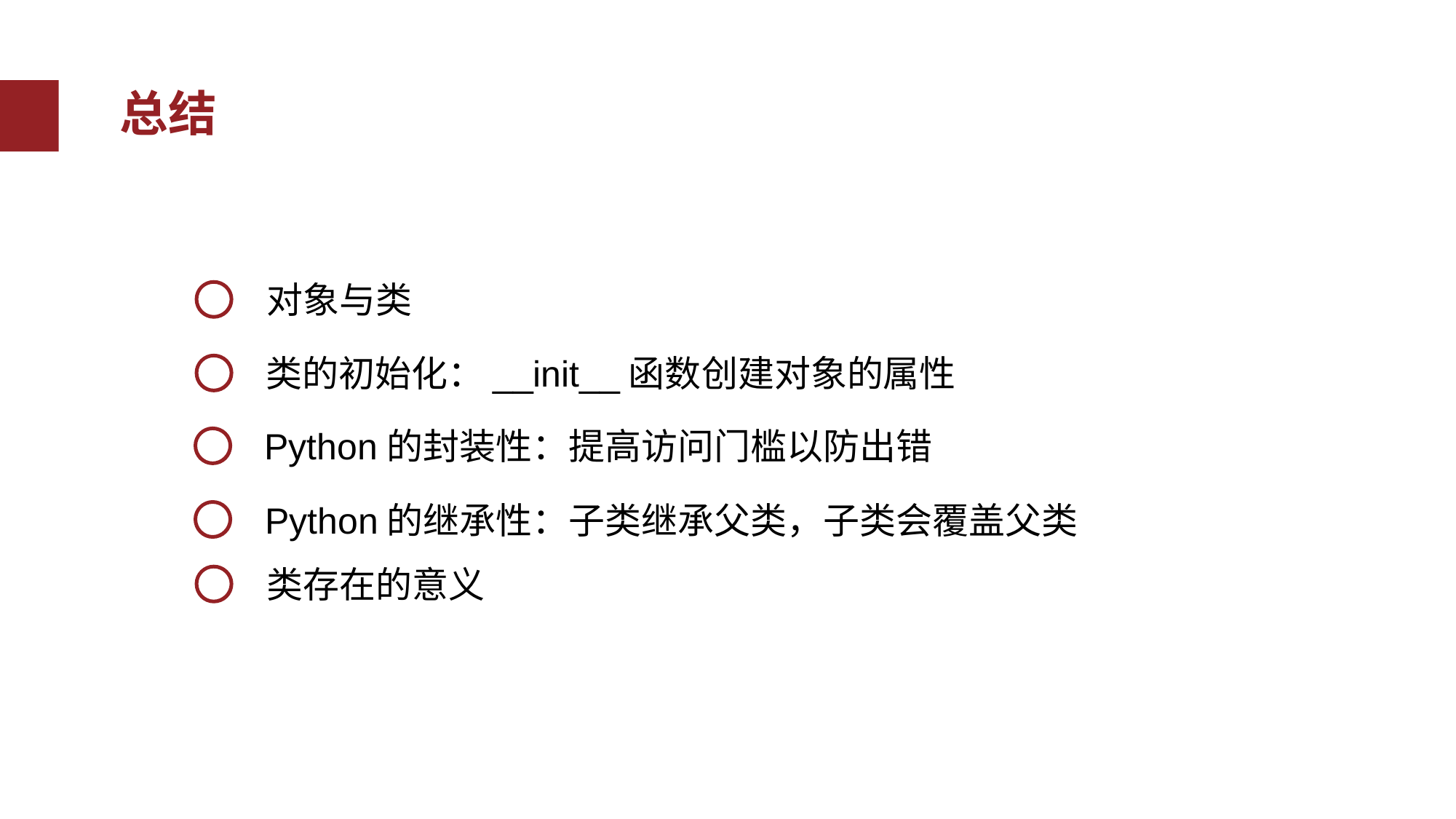

总结

对象与类

类的初始化：__init__函数创建对象的属性

Python的封装性：提高访问门槛以防出错

Python的继承性：子类继承父类，子类会覆盖父类

类存在的意义